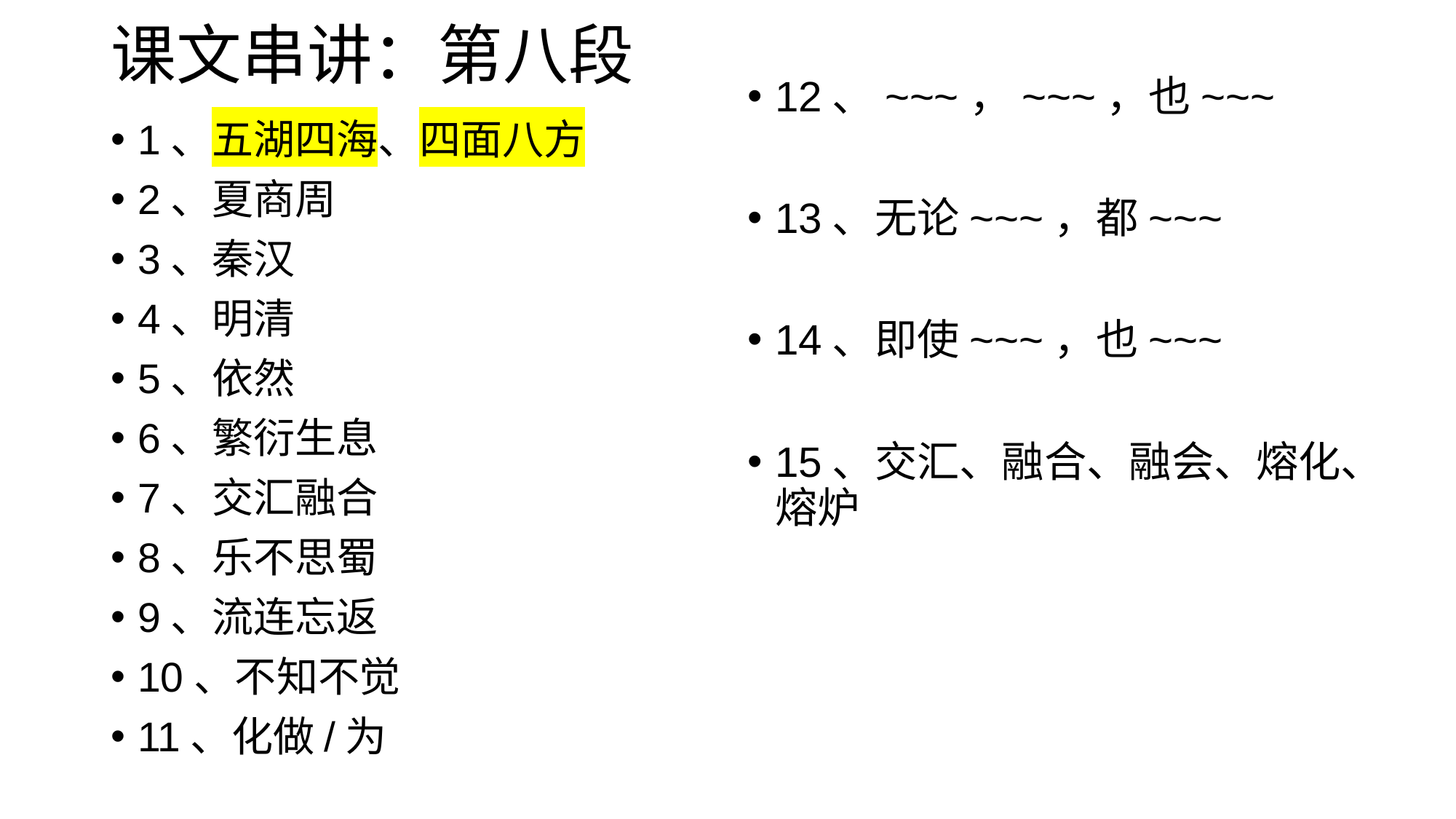

# 课文串讲：第八段
12、~~~，~~~，也~~~

13、无论~~~，都~~~

14、即使~~~，也~~~

15、交汇、融合、融会、熔化、熔炉
1、五湖四海、四面八方
2、夏商周
3、秦汉
4、明清
5、依然
6、繁衍生息
7、交汇融合
8、乐不思蜀
9、流连忘返
10、不知不觉
11、化做/为